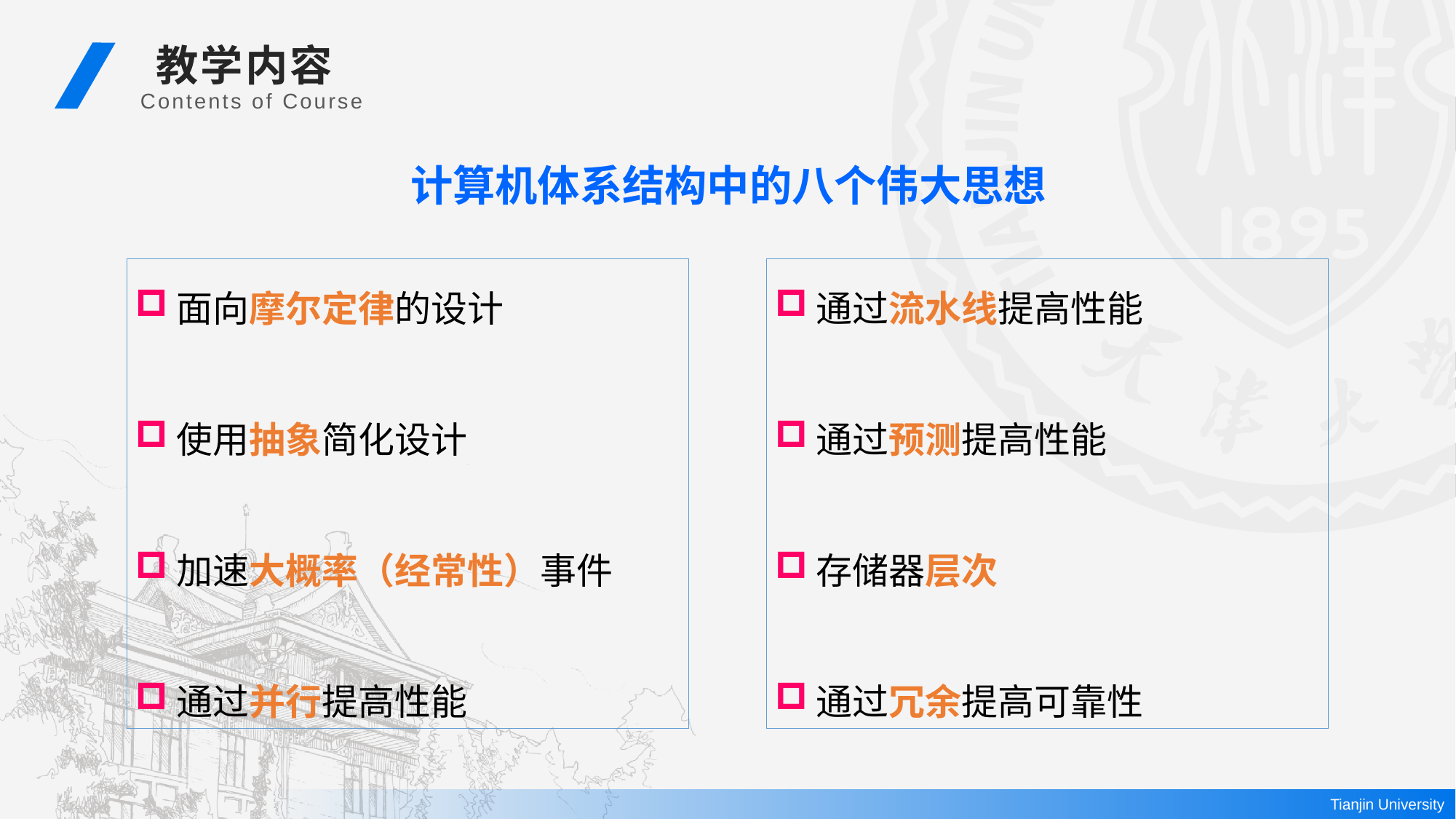

教学内容
   Contents of Course
计算机体系结构中的八个伟大思想
通过流水线提高性能

通过预测提高性能

存储器层次

通过冗余提高可靠性
面向摩尔定律的设计

使用抽象简化设计

加速大概率（经常性）事件

通过并行提高性能